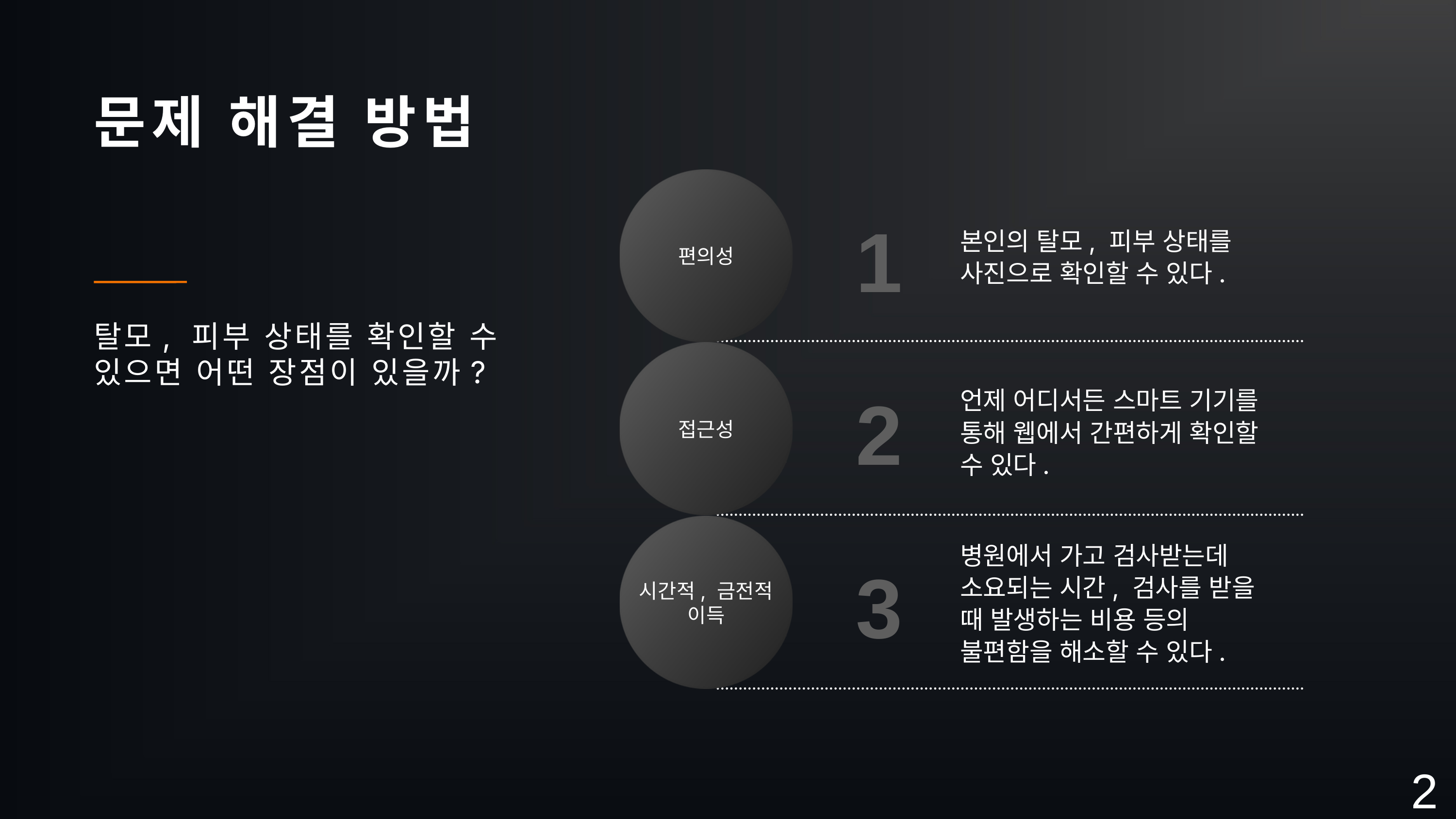

문제 해결 방법

1
본인의 탈모, 피부 상태를 사진으로 확인할 수 있다.
편의성

탈모, 피부 상태를 확인할 수
있으면 어떤 장점이 있을까?

2
언제 어디서든 스마트 기기를 통해 웹에서 간편하게 확인할 수 있다.
접근성

3
병원에서 가고 검사받는데 소요되는 시간, 검사를 받을 때 발생하는 비용 등의 불편함을 해소할 수 있다.
시간적, 금전적
이득

2